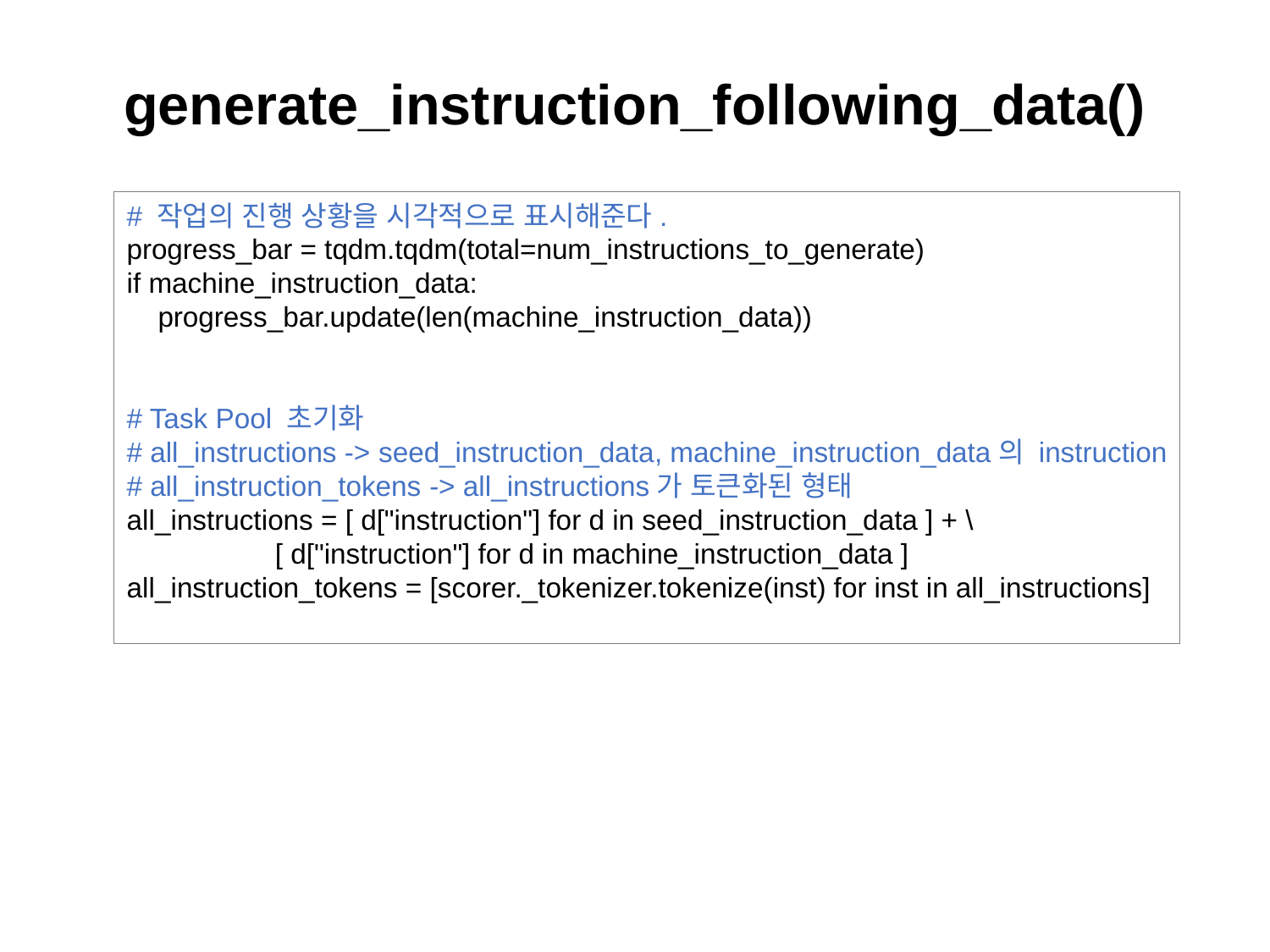

# generate_instruction_following_data()
# 작업의 진행 상황을 시각적으로 표시해준다. progress_bar = tqdm.tqdm(total=num_instructions_to_generate) if machine_instruction_data: progress_bar.update(len(machine_instruction_data))

# Task Pool 초기화 # all_instructions -> seed_instruction_data, machine_instruction_data의 instruction
# all_instruction_tokens -> all_instructions가 토큰화된 형태 all_instructions = [ d["instruction"] for d in seed_instruction_data ] + \ [ d["instruction"] for d in machine_instruction_data ] all_instruction_tokens = [scorer._tokenizer.tokenize(inst) for inst in all_instructions]